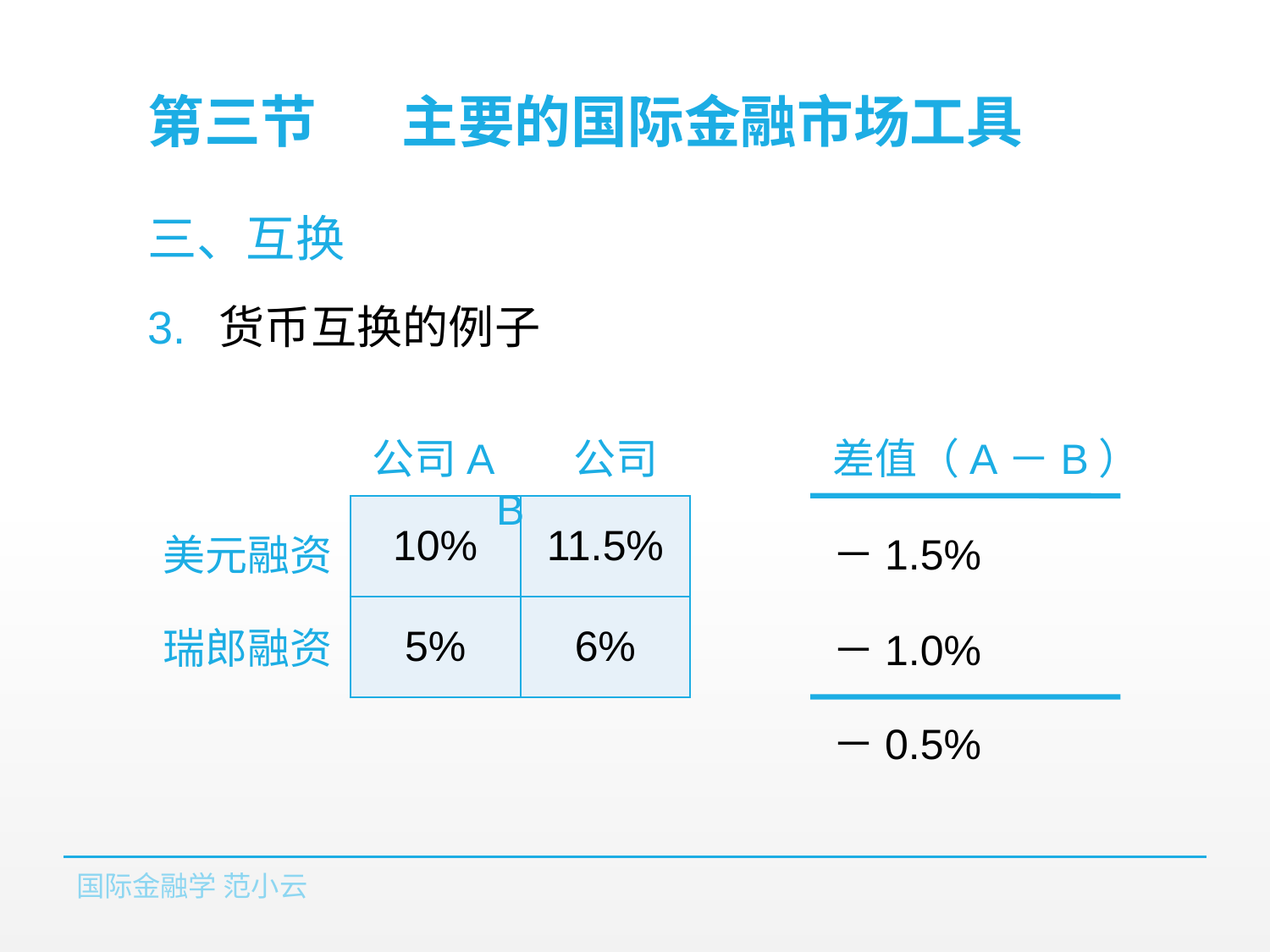

# 第三节	主要的国际金融市场工具
三、互换
货币互换的例子
 差值（A－B）
 公司A      公司B
美元融资
瑞郎融资
| 10% | 11.5% |
| --- | --- |
| 5% | 6% |

 －1.5%
 －1.0%

 －0.5%
国际金融学 范小云